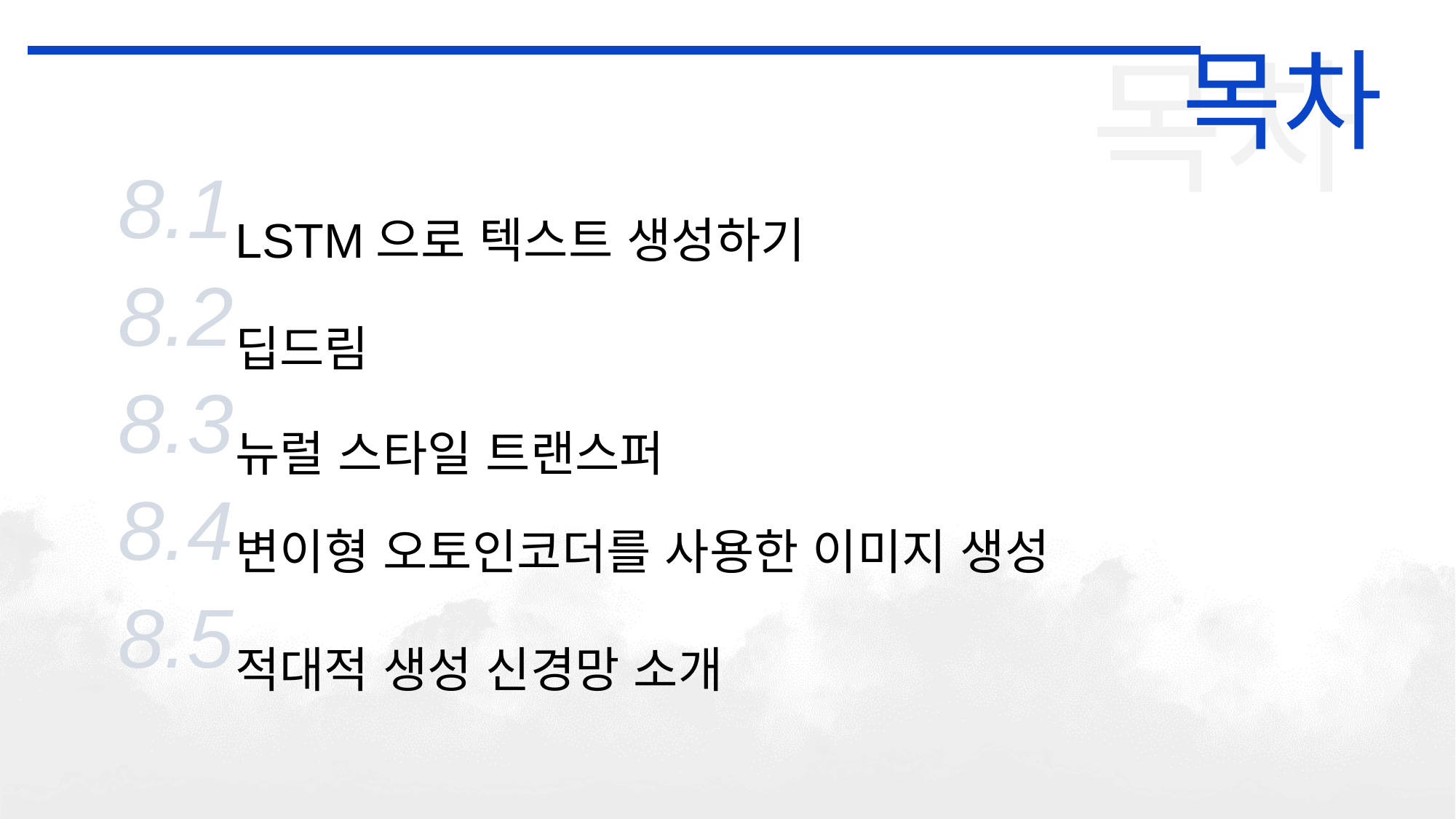

목차
목차
8.1
LSTM으로 텍스트 생성하기
8.2
딥드림
8.3
뉴럴 스타일 트랜스퍼
8.4
변이형 오토인코더를 사용한 이미지 생성
8.5
적대적 생성 신경망 소개